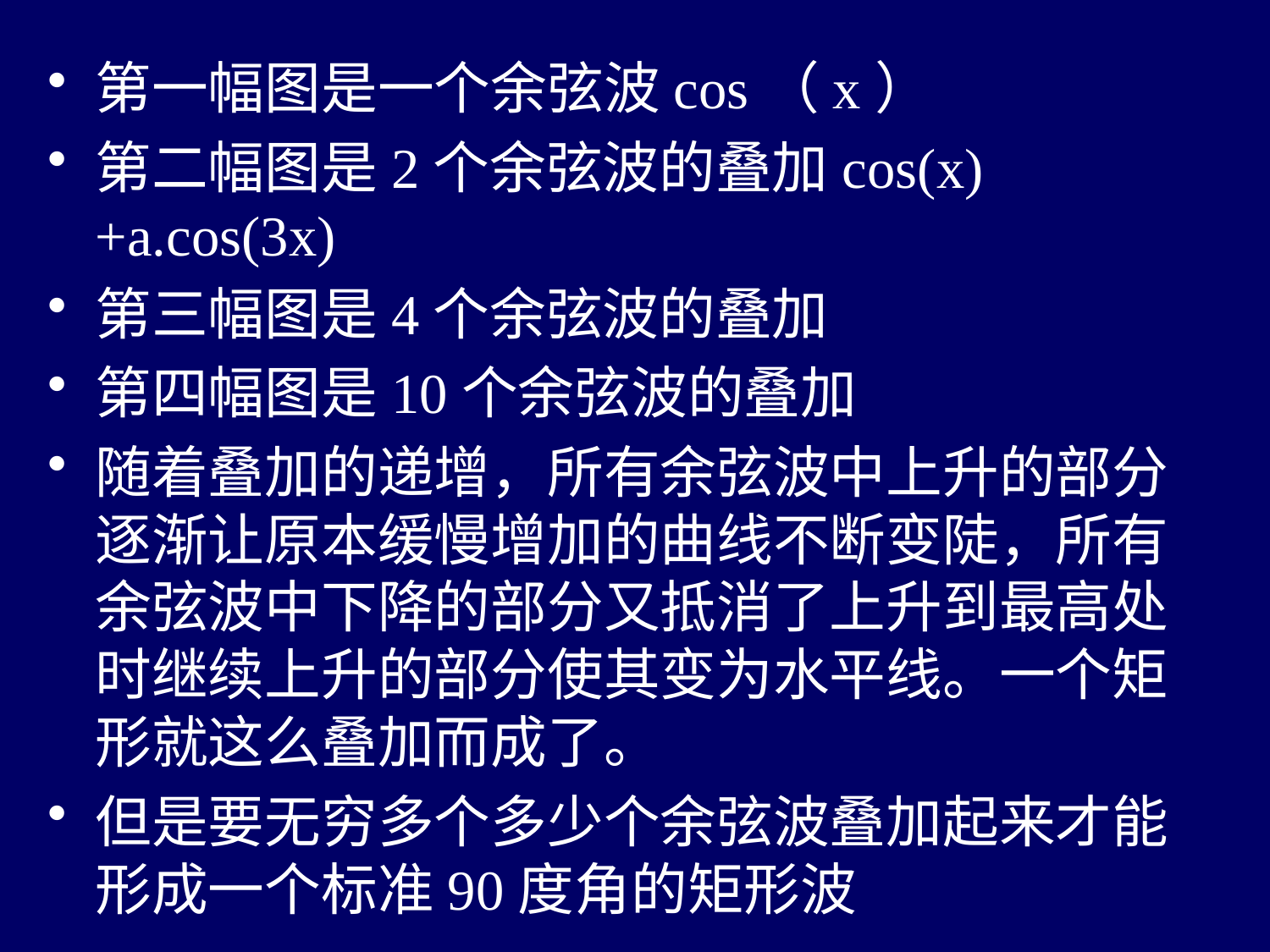

第一幅图是一个余弦波cos（x）
第二幅图是2个余弦波的叠加cos(x)+a.cos(3x)
第三幅图是4个余弦波的叠加
第四幅图是10个余弦波的叠加
随着叠加的递增，所有余弦波中上升的部分逐渐让原本缓慢增加的曲线不断变陡，所有余弦波中下降的部分又抵消了上升到最高处时继续上升的部分使其变为水平线。一个矩形就这么叠加而成了。
但是要无穷多个多少个余弦波叠加起来才能形成一个标准90度角的矩形波